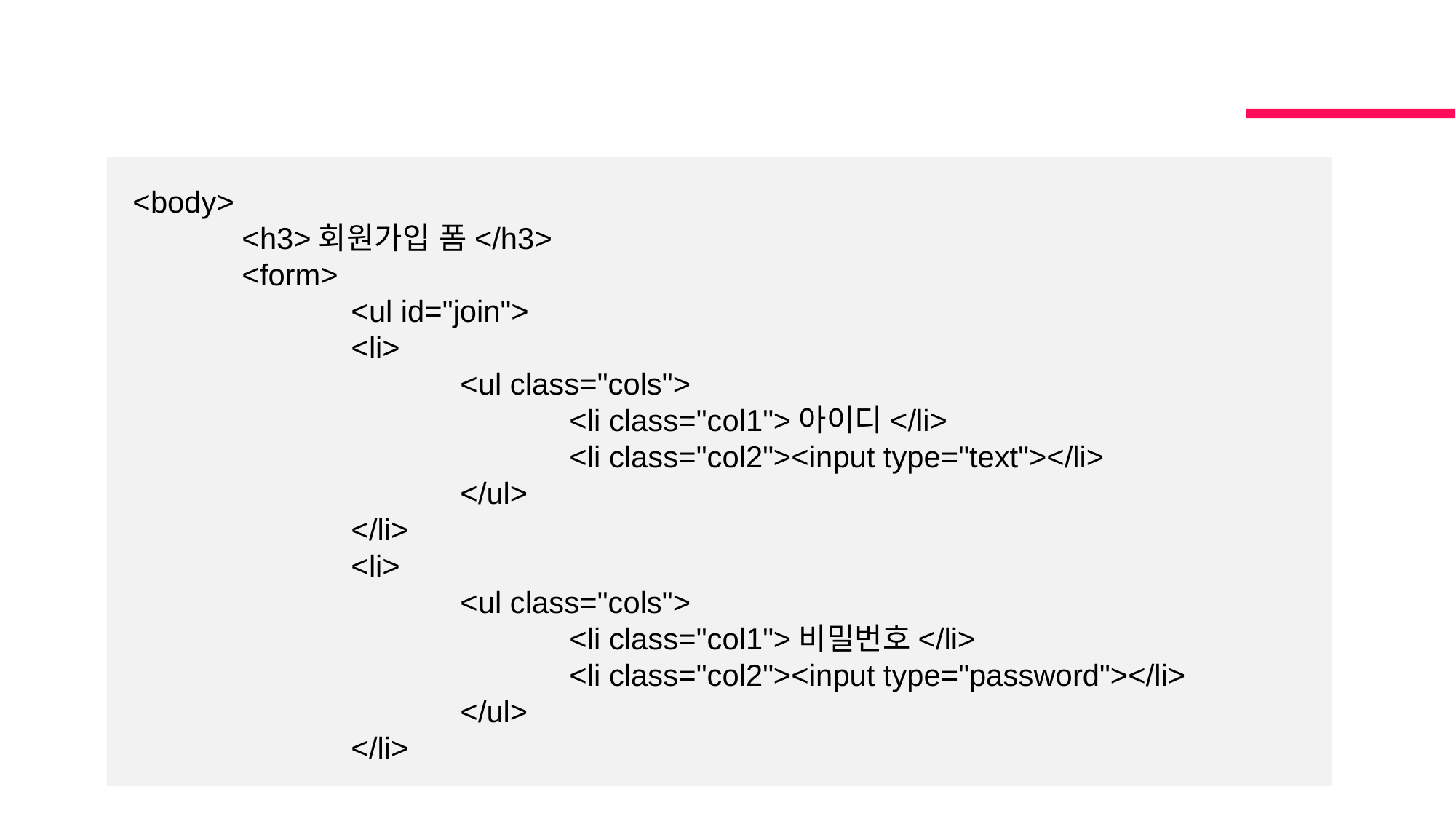

<body>
	<h3>회원가입 폼</h3>
	<form>
		<ul id="join">
		<li>
			<ul class="cols">
				<li class="col1">아이디</li>
				<li class="col2"><input type="text"></li>
			</ul>
		</li>
		<li>
			<ul class="cols">
				<li class="col1">비밀번호</li>
				<li class="col2"><input type="password"></li>
			</ul>
		</li>